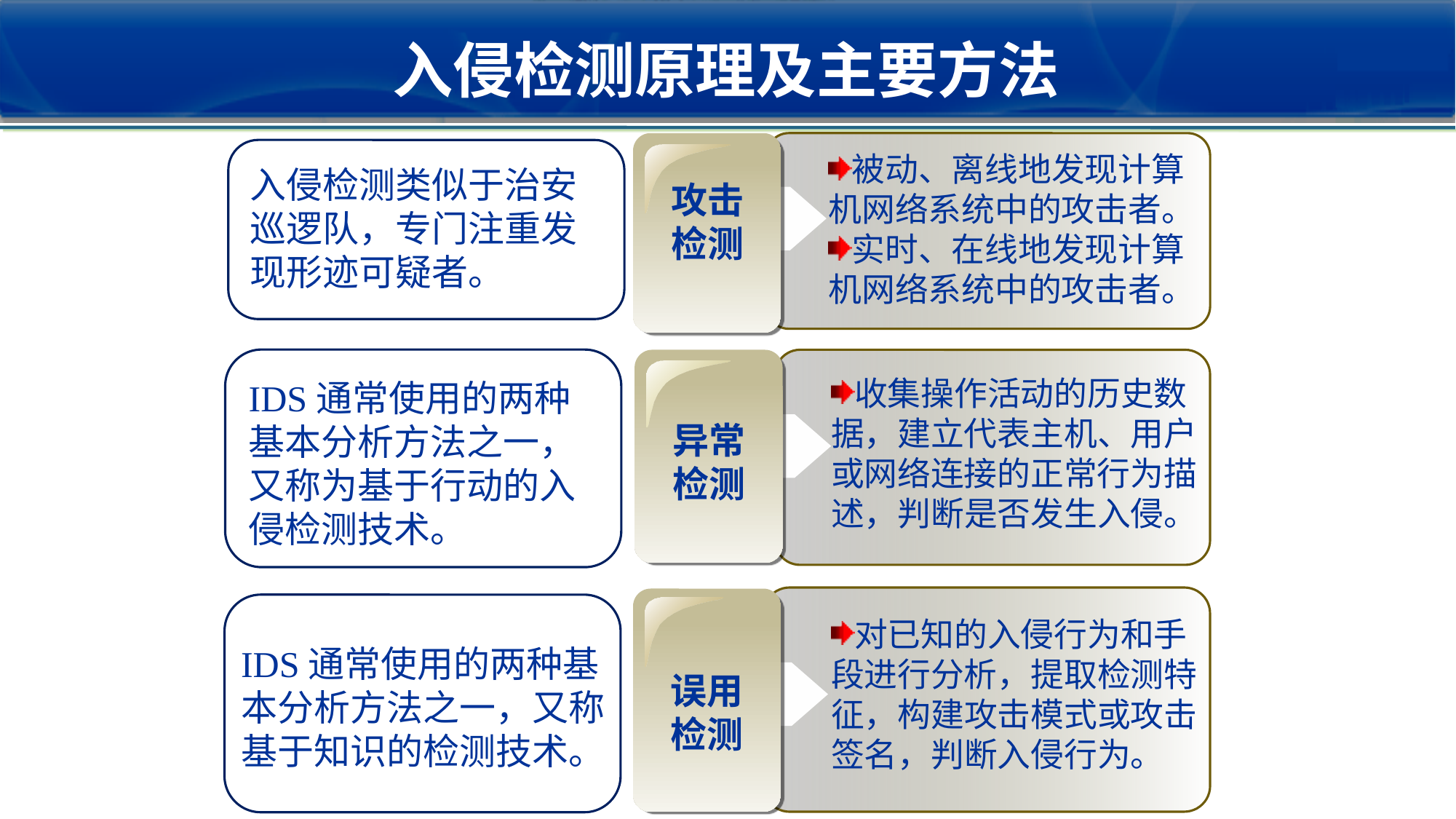

入侵检测原理及主要方法

入侵检测类似于治安巡逻队，专门注重发现形迹可疑者。
被动、离线地发现计算机网络系统中的攻击者。
实时、在线地发现计算机网络系统中的攻击者。

攻击
检测

IDS通常使用的两种基本分析方法之一，又称为基于行动的入侵检测技术。

收集操作活动的历史数据，建立代表主机、用户或网络连接的正常行为描述，判断是否发生入侵。
异常
检测

IDS通常使用的两种基本分析方法之一，又称基于知识的检测技术。

对已知的入侵行为和手段进行分析，提取检测特征，构建攻击模式或攻击签名，判断入侵行为。
误用
检测